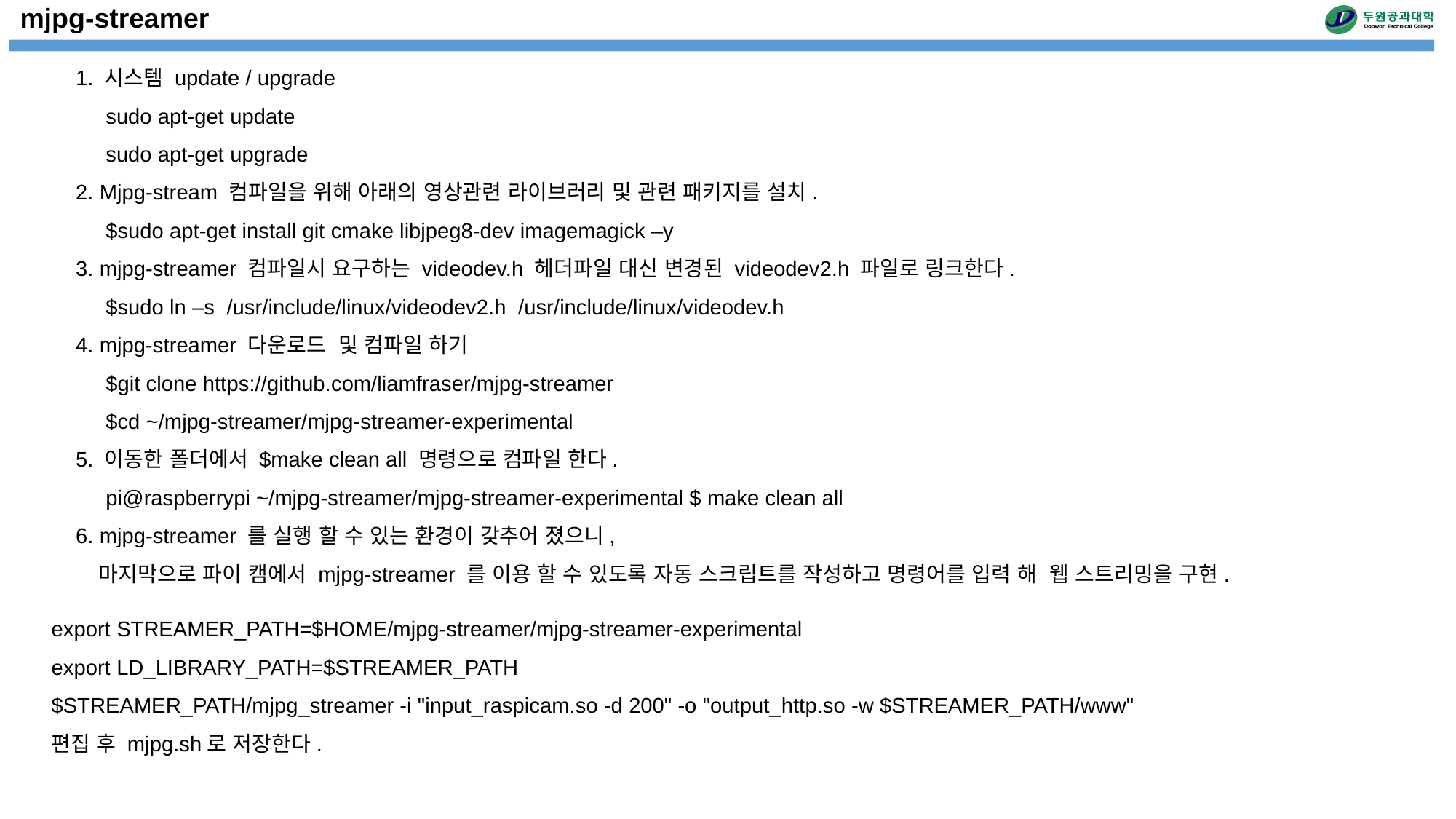

# mjpg-streamer
1. 시스템 update / upgrade
     sudo apt-get update
     sudo apt-get upgrade
2. Mjpg-stream 컴파일을 위해 아래의 영상관련 라이브러리 및 관련 패키지를 설치.
     $sudo apt-get install git cmake libjpeg8-dev imagemagick –y
3. mjpg-streamer 컴파일시 요구하는 videodev.h 헤더파일 대신 변경된 videodev2.h 파일로 링크한다.
     $sudo ln –s  /usr/include/linux/videodev2.h  /usr/include/linux/videodev.h
4. mjpg-streamer 다운로드  및 컴파일 하기
     $git clone https://github.com/liamfraser/mjpg-streamer
     $cd ~/mjpg-streamer/mjpg-streamer-experimental
5. 이동한 폴더에서 $make clean all 명령으로 컴파일 한다.
     pi@raspberrypi ~/mjpg-streamer/mjpg-streamer-experimental $ make clean all
6. mjpg-streamer 를 실행 할 수 있는 환경이 갖추어 졌으니,
   마지막으로 파이 캠에서 mjpg-streamer 를 이용 할 수 있도록 자동 스크립트를 작성하고 명령어를 입력 해  웹 스트리밍을 구현.
export STREAMER_PATH=$HOME/mjpg-streamer/mjpg-streamer-experimental
export LD_LIBRARY_PATH=$STREAMER_PATH
$STREAMER_PATH/mjpg_streamer -i "input_raspicam.so -d 200" -o "output_http.so -w $STREAMER_PATH/www"
편집 후 mjpg.sh로 저장한다.